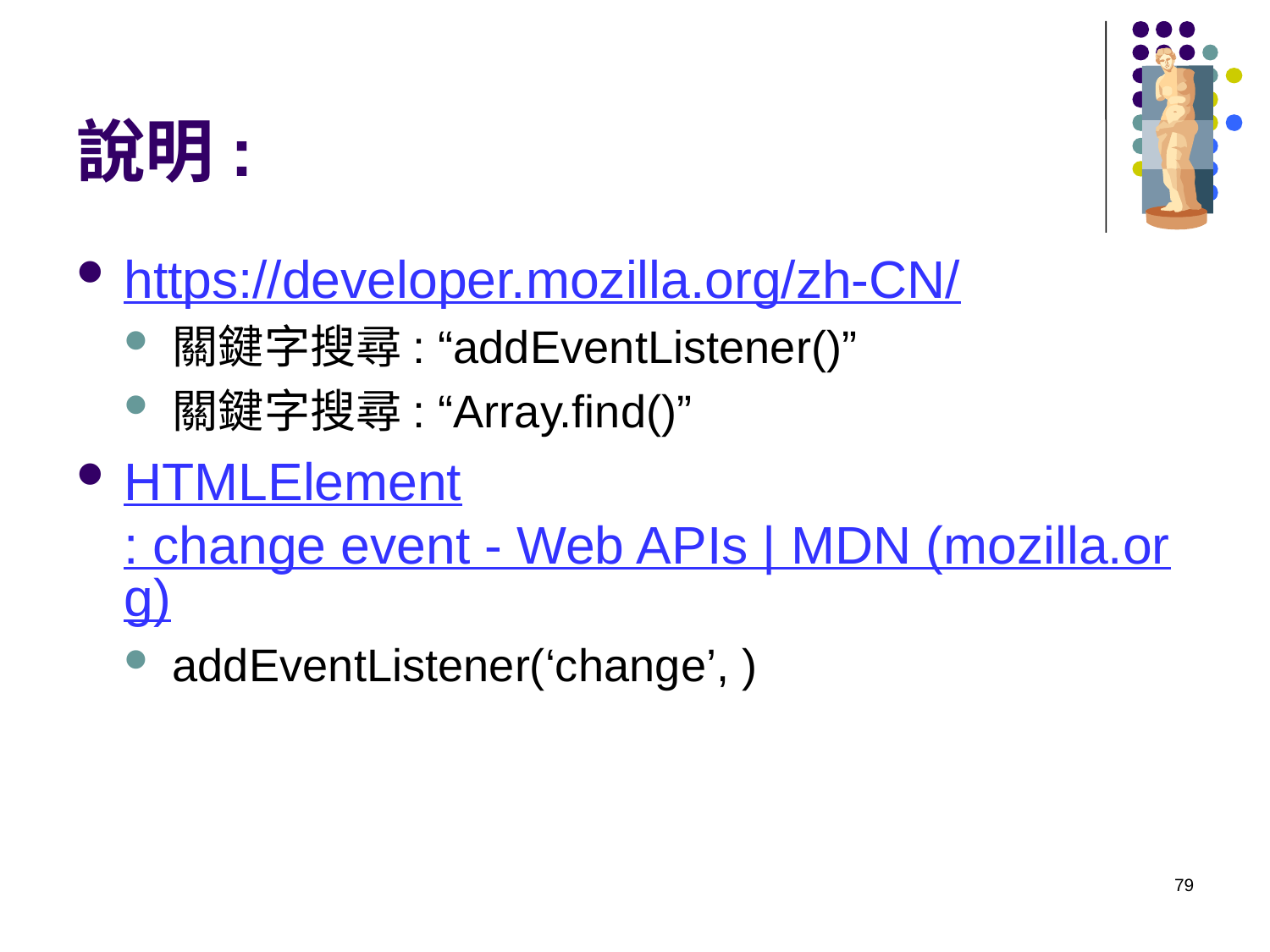

# 說明:
https://developer.mozilla.org/zh-CN/
關鍵字搜尋: “addEventListener()”
關鍵字搜尋: “Array.find()”
HTMLElement: change event - Web APIs | MDN (mozilla.org)
addEventListener(‘change’, )
79